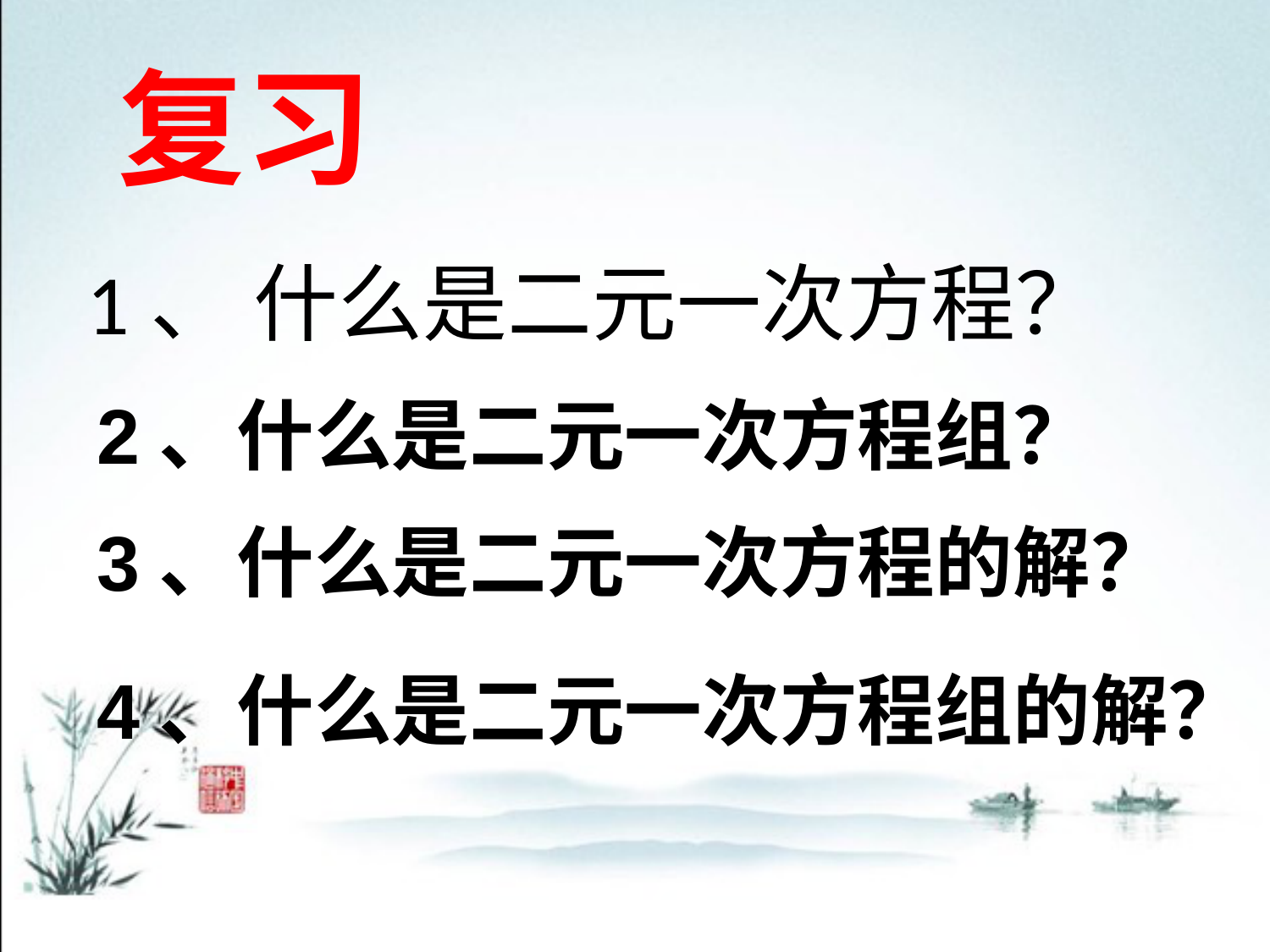

复习
1、 什么是二元一次方程？
2、什么是二元一次方程组？
3、什么是二元一次方程的解？
4、什么是二元一次方程组的解？